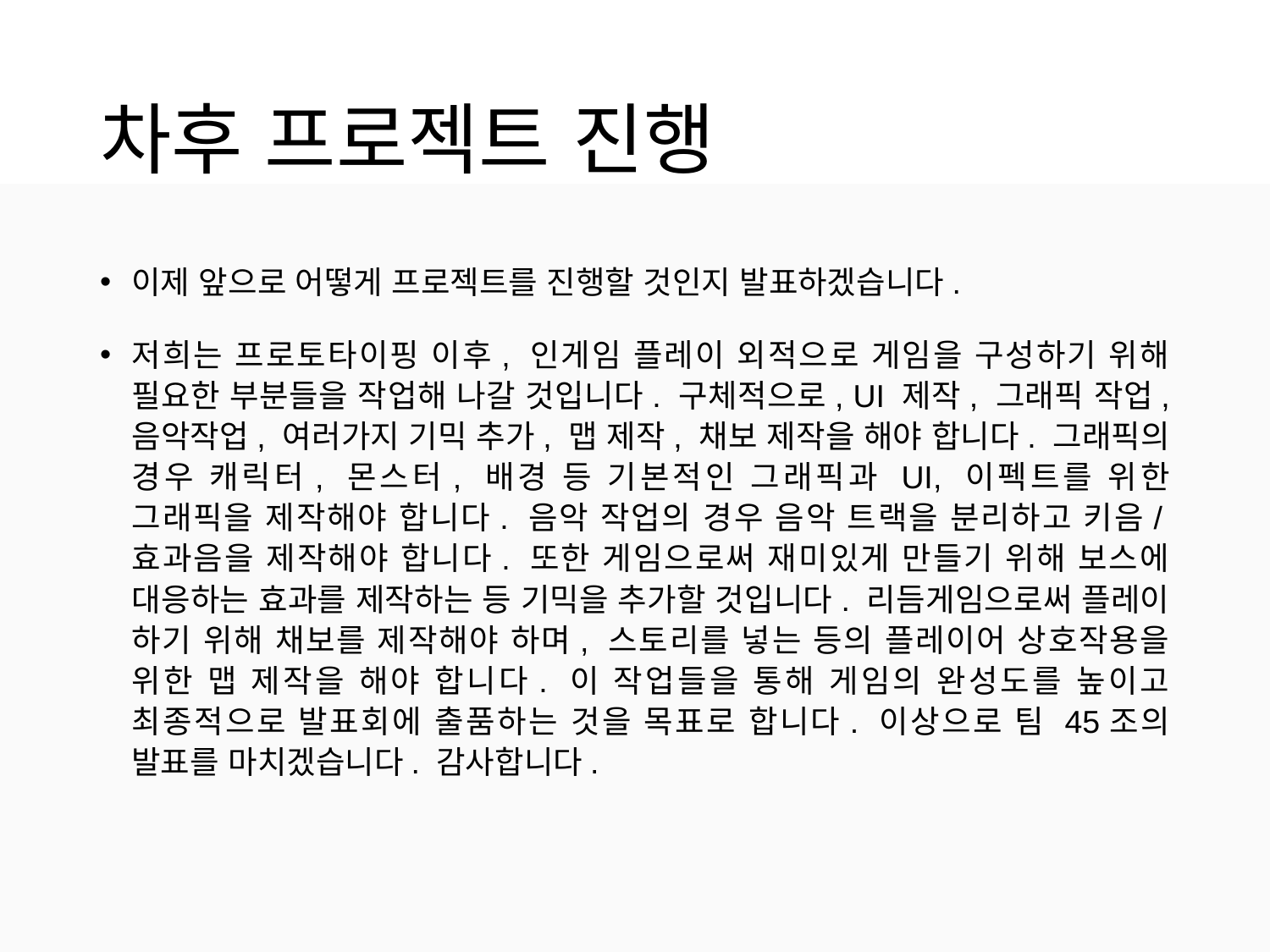

# 차후 프로젝트 진행
이제 앞으로 어떻게 프로젝트를 진행할 것인지 발표하겠습니다.
저희는 프로토타이핑 이후, 인게임 플레이 외적으로 게임을 구성하기 위해 필요한 부분들을 작업해 나갈 것입니다. 구체적으로, UI 제작, 그래픽 작업, 음악작업, 여러가지 기믹 추가, 맵 제작, 채보 제작을 해야 합니다. 그래픽의 경우 캐릭터, 몬스터, 배경 등 기본적인 그래픽과 UI, 이펙트를 위한 그래픽을 제작해야 합니다. 음악 작업의 경우 음악 트랙을 분리하고 키음/효과음을 제작해야 합니다. 또한 게임으로써 재미있게 만들기 위해 보스에 대응하는 효과를 제작하는 등 기믹을 추가할 것입니다. 리듬게임으로써 플레이 하기 위해 채보를 제작해야 하며, 스토리를 넣는 등의 플레이어 상호작용을 위한 맵 제작을 해야 합니다. 이 작업들을 통해 게임의 완성도를 높이고 최종적으로 발표회에 출품하는 것을 목표로 합니다. 이상으로 팀 45조의 발표를 마치겠습니다. 감사합니다.